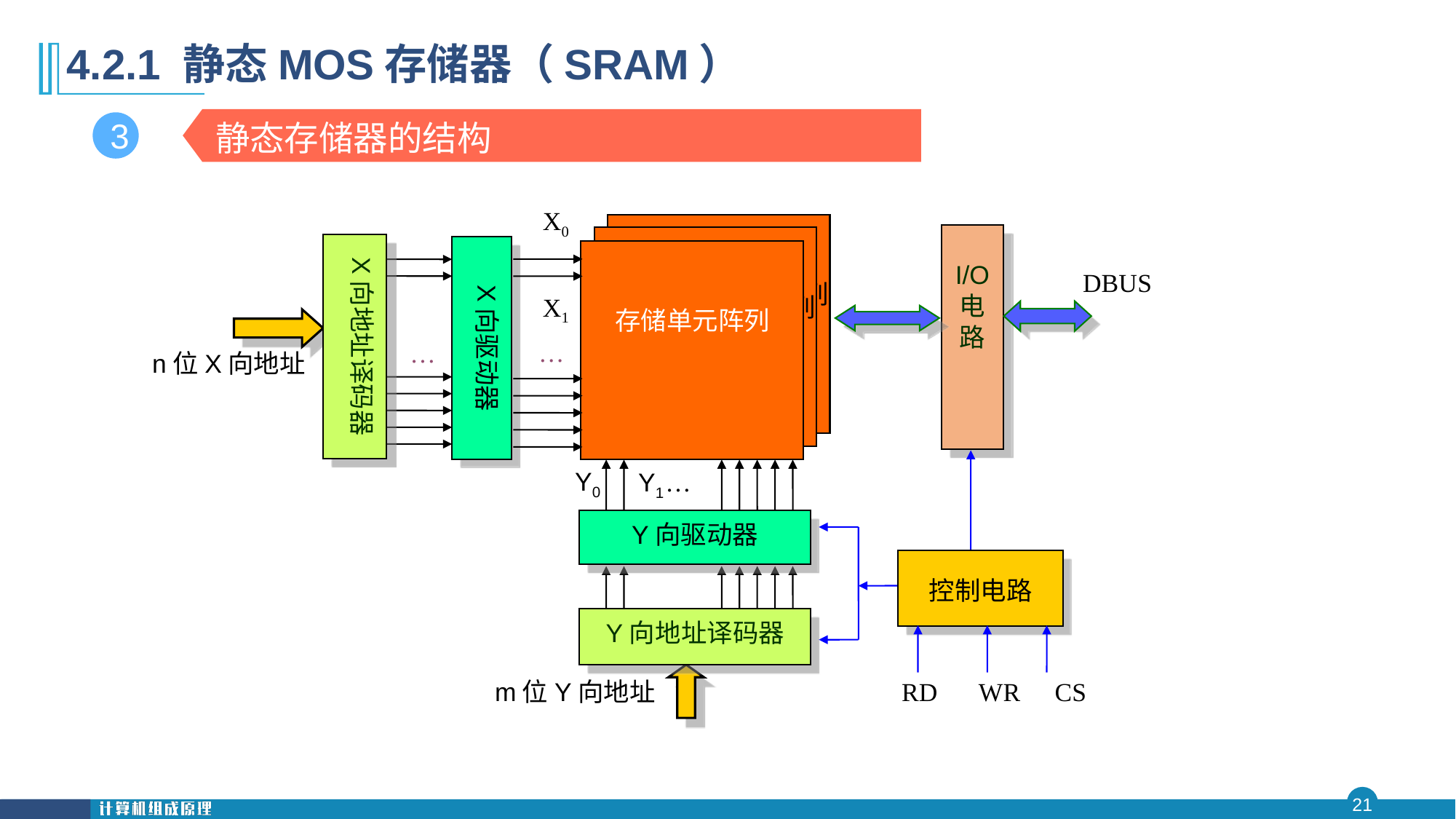

第四 章
# 4.2.1 静态MOS存储器（SRAM）

静态存储器的结构
3
X0
X1
…

存储单元阵列

存储单元阵列

存储单元阵列

I/O
电
路
X向地址译码器
X向驱动器

…
DBUS

n位X向地址

Y0
Y1
…
Y向驱动器

Y向地址译码器

m位Y向地址

控制电路

RD
WR
CS